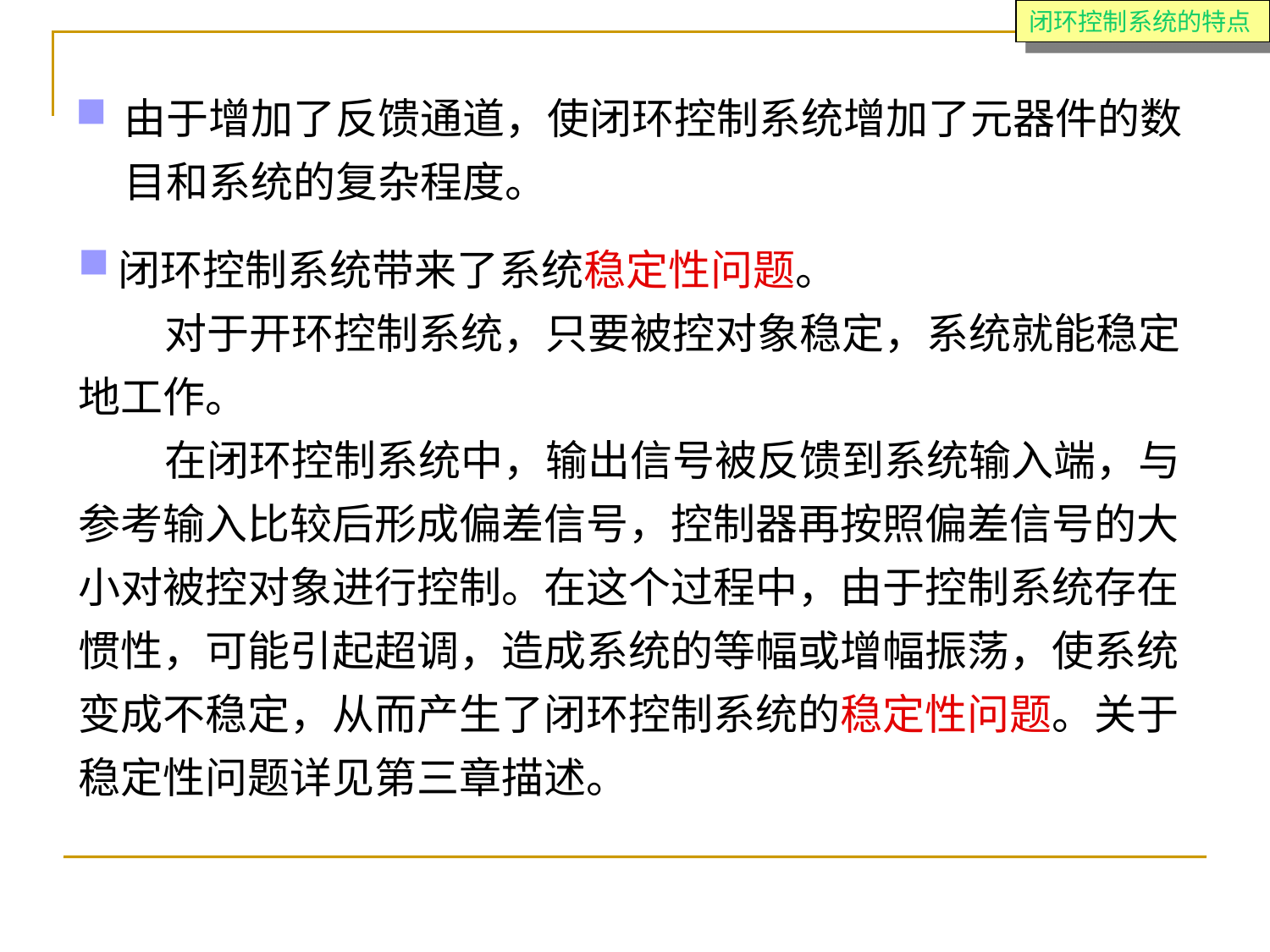

闭环控制系统的特点
由于增加了反馈通道，使闭环控制系统增加了元器件的数目和系统的复杂程度。
闭环控制系统带来了系统稳定性问题。
        对于开环控制系统，只要被控对象稳定，系统就能稳定地工作。
        在闭环控制系统中，输出信号被反馈到系统输入端，与参考输入比较后形成偏差信号，控制器再按照偏差信号的大小对被控对象进行控制。在这个过程中，由于控制系统存在惯性，可能引起超调，造成系统的等幅或增幅振荡，使系统变成不稳定，从而产生了闭环控制系统的稳定性问题。关于稳定性问题详见第三章描述。

25